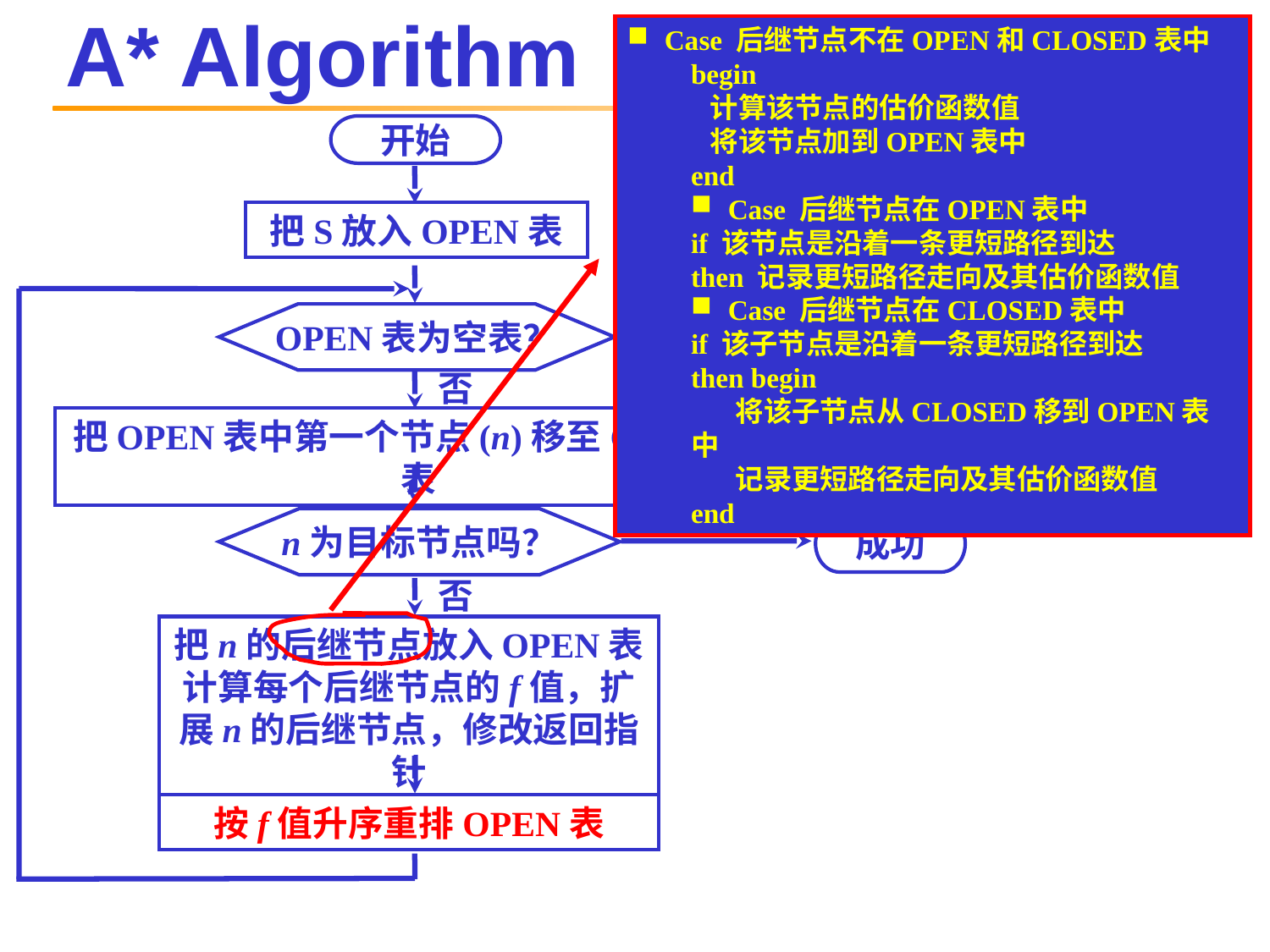

# A* Algorithm
 Case 后继节点不在OPEN和CLOSED表中
begin
  计算该节点的估价函数值
  将该节点加到OPEN表中
end
 Case 后继节点在OPEN表中
if 该节点是沿着一条更短路径到达
then 记录更短路径走向及其估价函数值
 Case 后继节点在CLOSED表中
if 该子节点是沿着一条更短路径到达
then begin
      将该子节点从CLOSED移到OPEN表中
      记录更短路径走向及其估价函数值
end
开始

把S放入OPEN表

是

OPEN表为空表？
失败

否

把OPEN表中第一个节点(n)移至CLOSED表

是
n为目标节点吗？
成功

否

把n的后继节点放入OPEN表
计算每个后继节点的f值，扩展n的后继节点，修改返回指针

按f值升序重排OPEN表